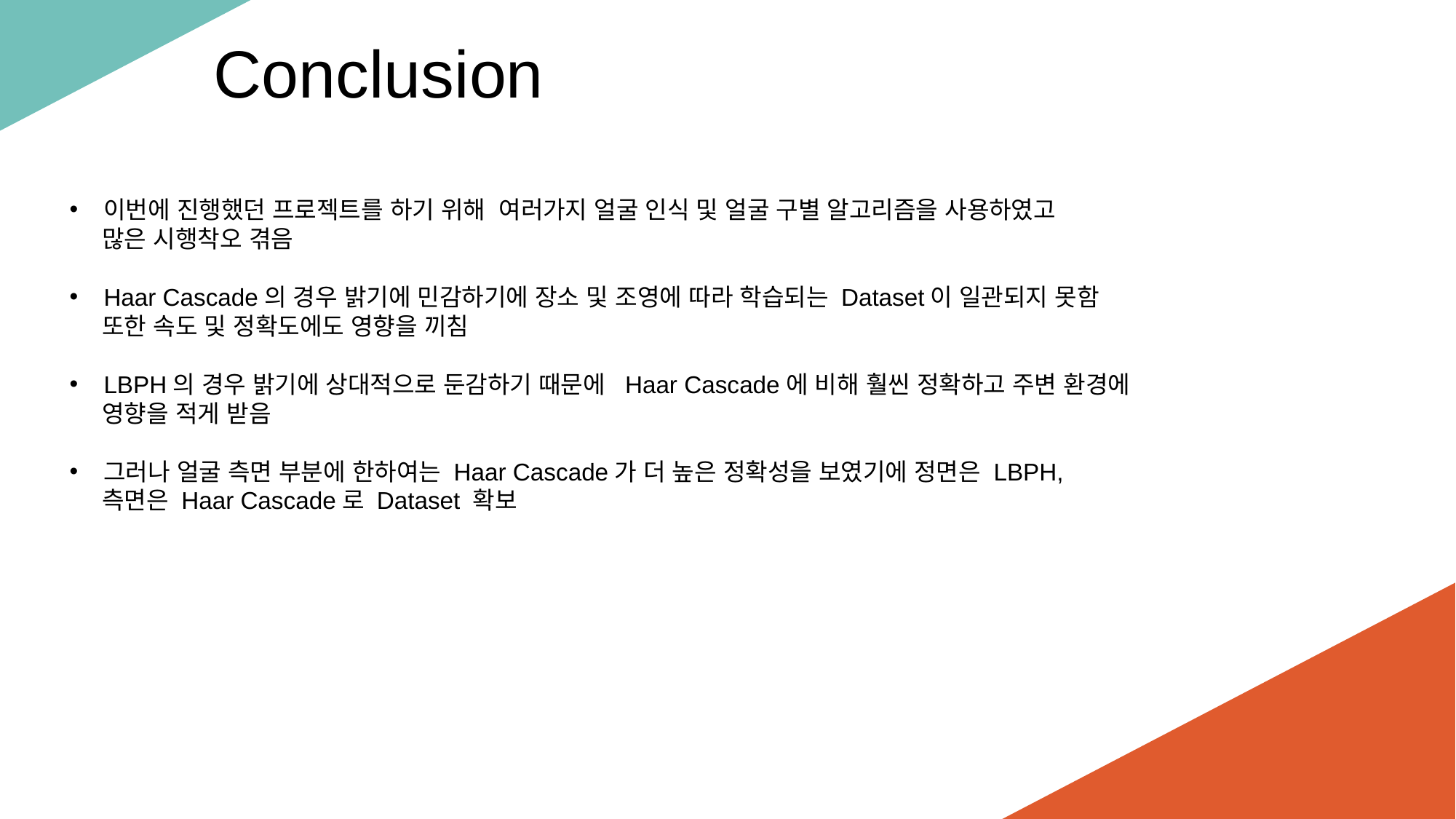

Conclusion
이번에 진행했던 프로젝트를 하기 위해  여러가지 얼굴 인식 및 얼굴 구별 알고리즘을 사용하였고
    많은 시행착오 겪음

Haar Cascade의 경우 밝기에 민감하기에 장소 및 조영에 따라 학습되는 Dataset이 일관되지 못함
    또한 속도 및 정확도에도 영향을 끼침

LBPH의 경우 밝기에 상대적으로 둔감하기 때문에  Haar Cascade에 비해 훨씬 정확하고 주변 환경에
    영향을 적게 받음

그러나 얼굴 측면 부분에 한하여는 Haar Cascade가 더 높은 정확성을 보였기에 정면은 LBPH,
    측면은 Haar Cascade로 Dataset 확보